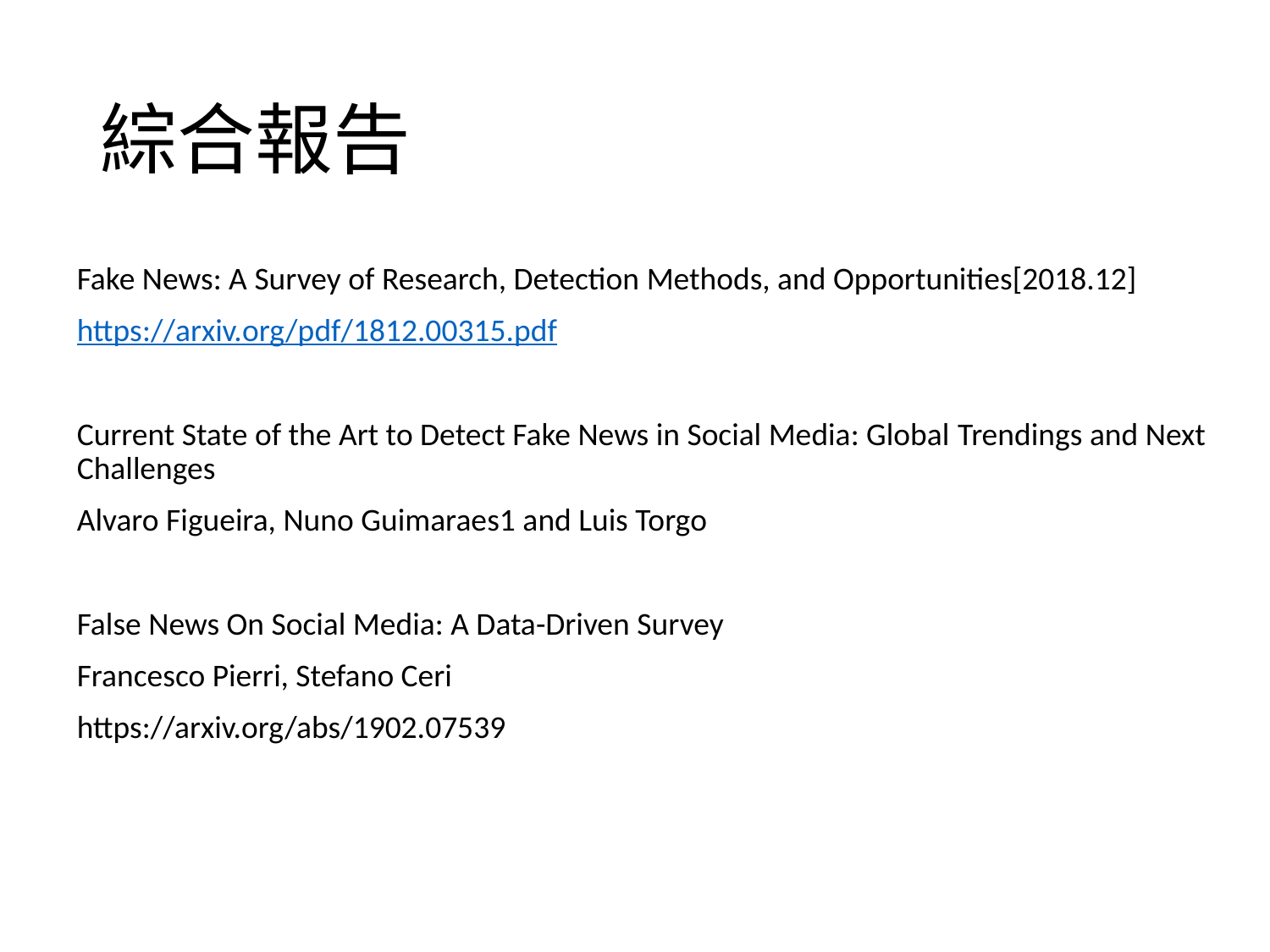

# 綜合報告
Fake News: A Survey of Research, Detection Methods, and Opportunities[2018.12]
https://arxiv.org/pdf/1812.00315.pdf

Current State of the Art to Detect Fake News in Social Media: Global Trendings and Next Challenges
Alvaro Figueira, Nuno Guimaraes1 and Luis Torgo

False News On Social Media: A Data-Driven Survey
Francesco Pierri, Stefano Ceri
https://arxiv.org/abs/1902.07539